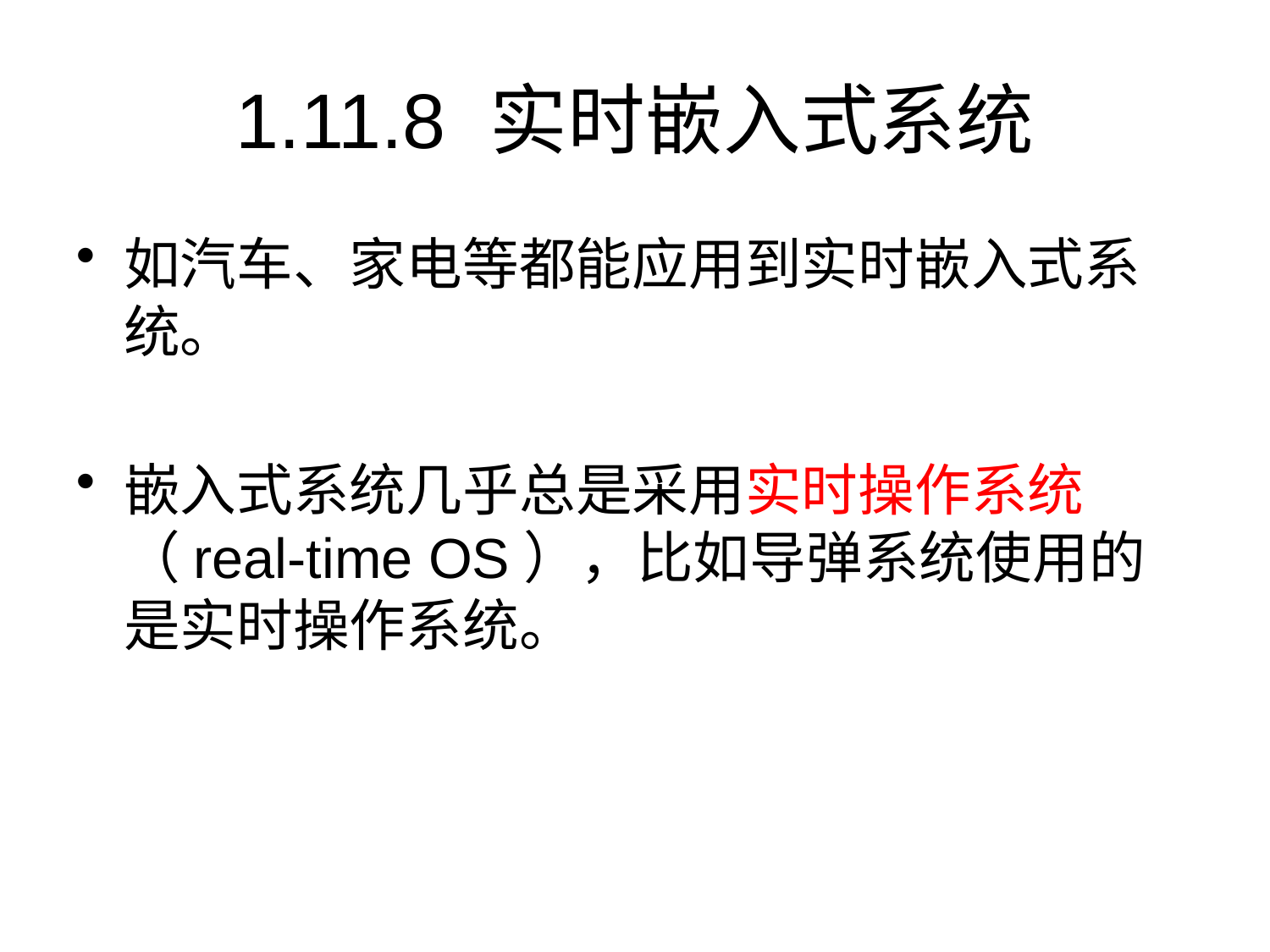

# 1.11.8	实时嵌入式系统
如汽车、家电等都能应用到实时嵌入式系统。

嵌入式系统几乎总是采用实时操作系统（real-time OS），比如导弹系统使用的是实时操作系统。